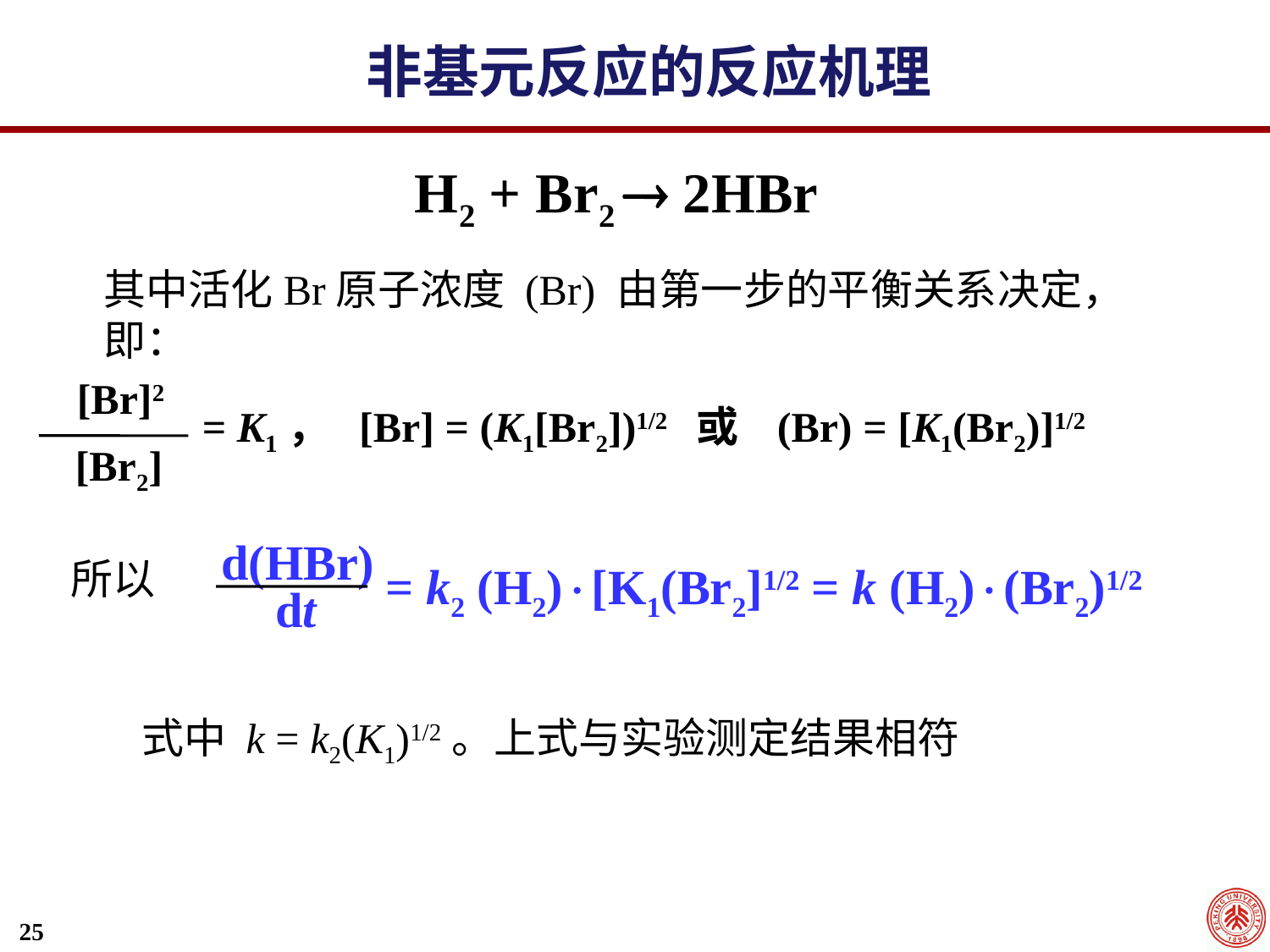

非基元反应的反应机理

H2 + Br2 → 2HBr
其中活化Br原子浓度 (Br) 由第一步的平衡关系决定，即：
 [Br]2
   = K1，  [Br] = (K1[Br2])1/2   或   (Br) = [K1(Br2)]1/2
  [Br2]

d(HBr)
= k2 (H2)⋅[K1(Br2]1/2 = k (H2)⋅(Br2)1/2
  dt

所以
式中 k = k2(K1)1/2。上式与实验测定结果相符
25